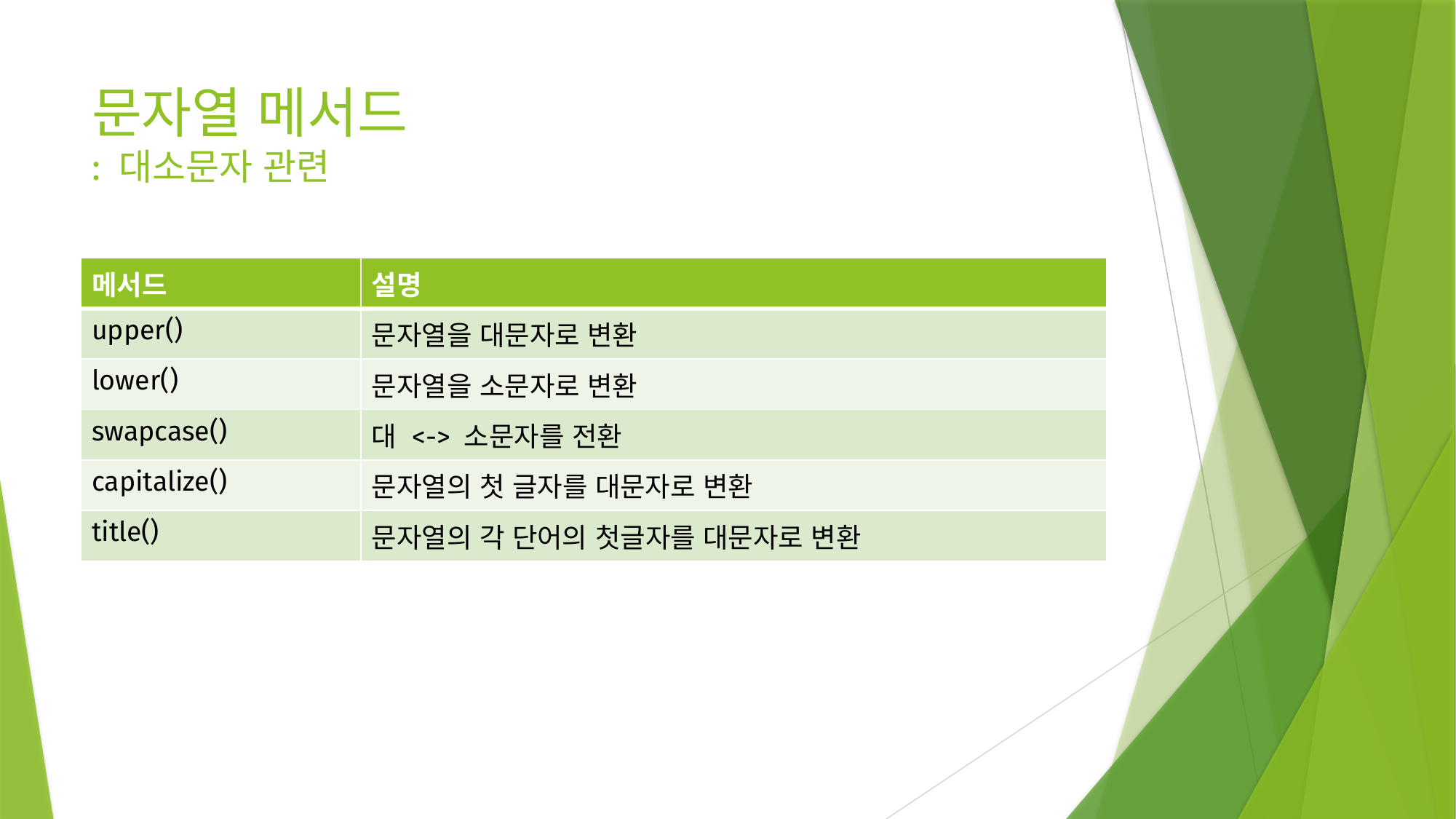

# 문자열 메서드 : 대소문자 관련
| 메서드 | 설명 |
| --- | --- |
| upper() | 문자열을 대문자로 변환 |
| lower() | 문자열을 소문자로 변환 |
| swapcase() | 대 <-> 소문자를 전환 |
| capitalize() | 문자열의 첫 글자를 대문자로 변환 |
| title() | 문자열의 각 단어의 첫글자를 대문자로 변환 |